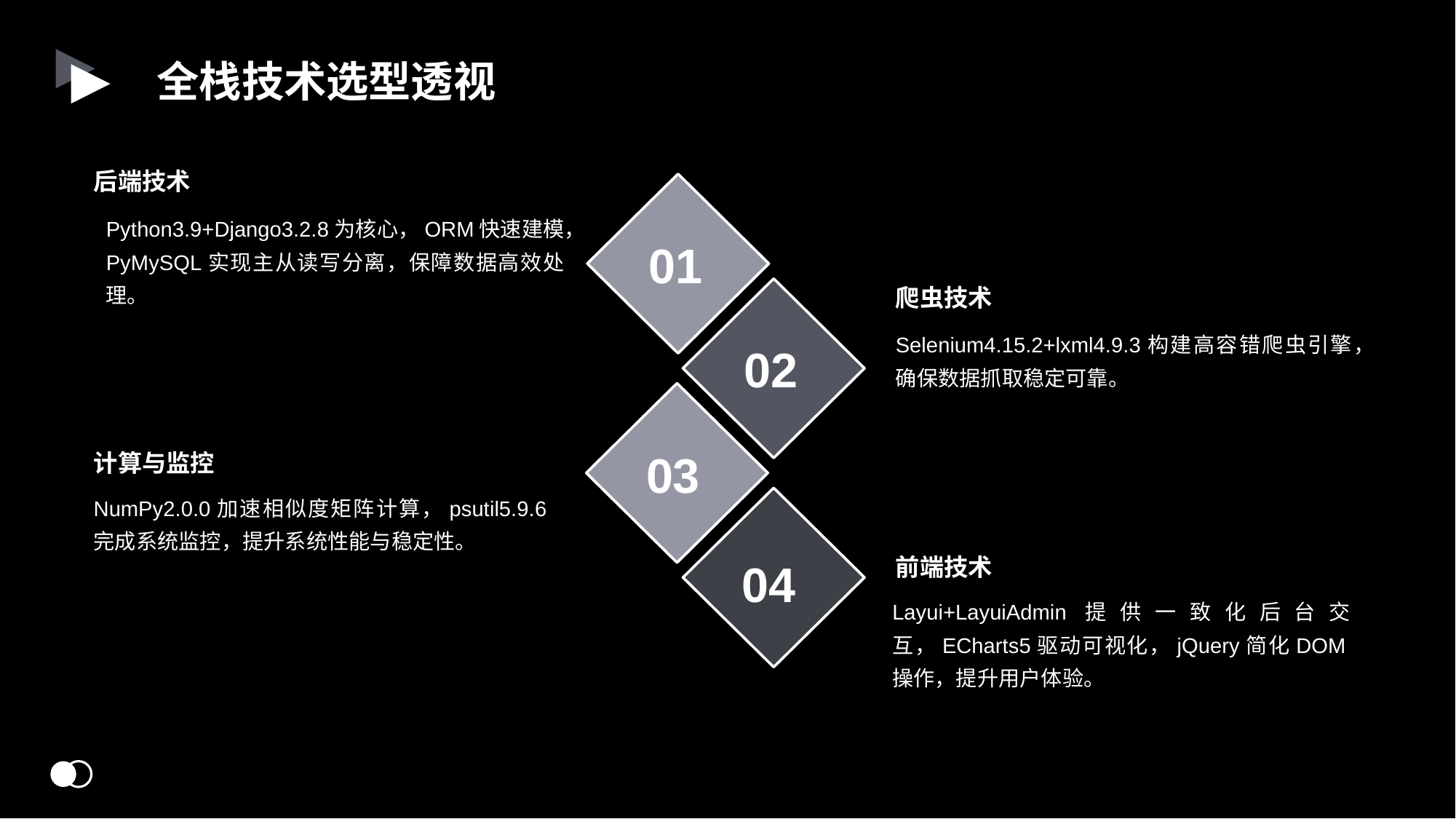

全栈技术选型透视

后端技术

Python3.9+Django3.2.8为核心，ORM快速建模，PyMySQL实现主从读写分离，保障数据高效处理。

01
爬虫技术

Selenium4.15.2+lxml4.9.3构建高容错爬虫引擎，确保数据抓取稳定可靠。

02

03
计算与监控
NumPy2.0.0加速相似度矩阵计算，psutil5.9.6完成系统监控，提升系统性能与稳定性。

04
前端技术
Layui+LayuiAdmin提供一致化后台交互，ECharts5驱动可视化，jQuery简化DOM操作，提升用户体验。